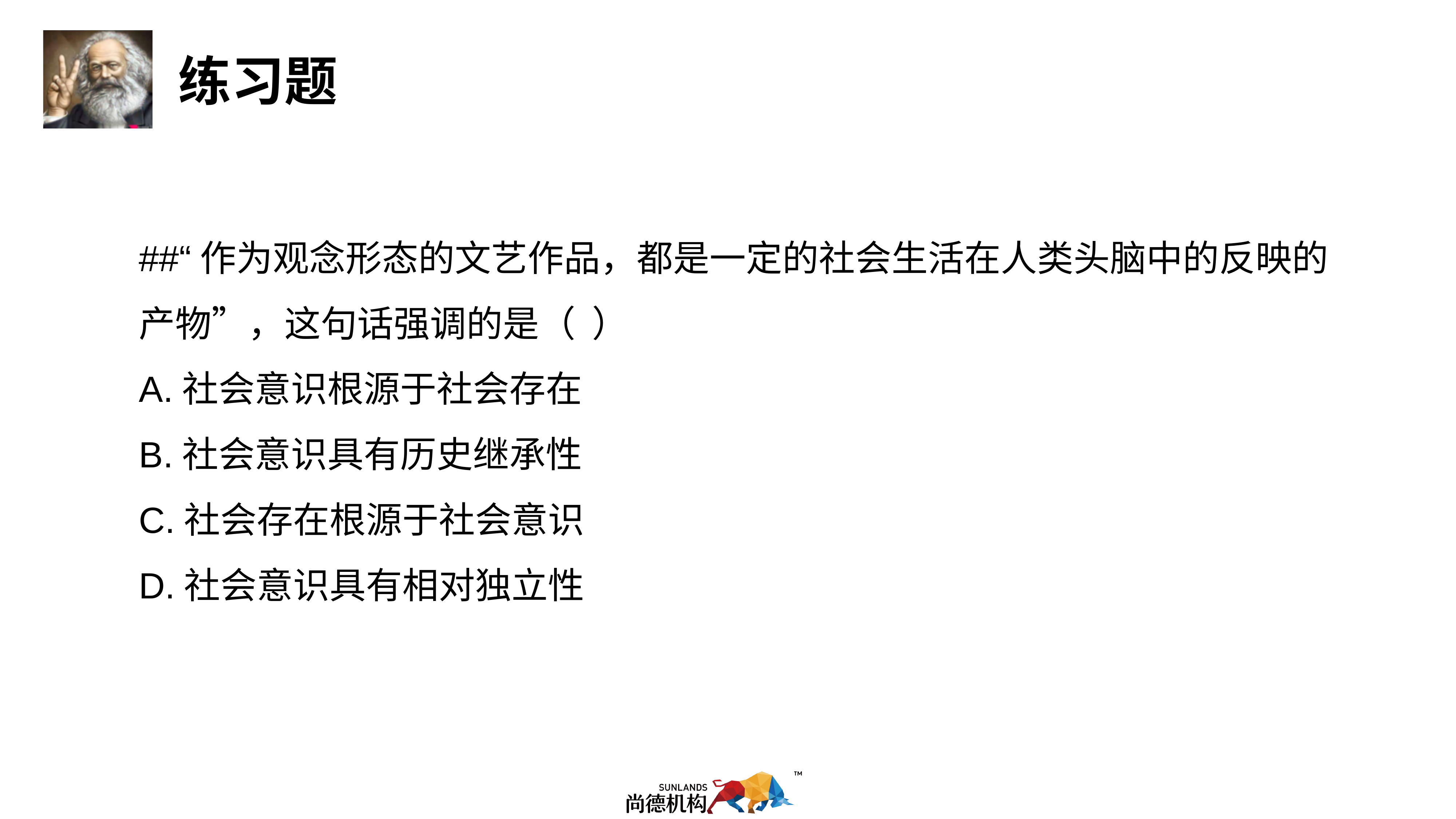

##“作为观念形态的文艺作品，都是一定的社会生活在人类头脑中的反映的产物”，这句话强调的是（  ）
A.社会意识根源于社会存在
B.社会意识具有历史继承性
C.社会存在根源于社会意识
D.社会意识具有相对独立性